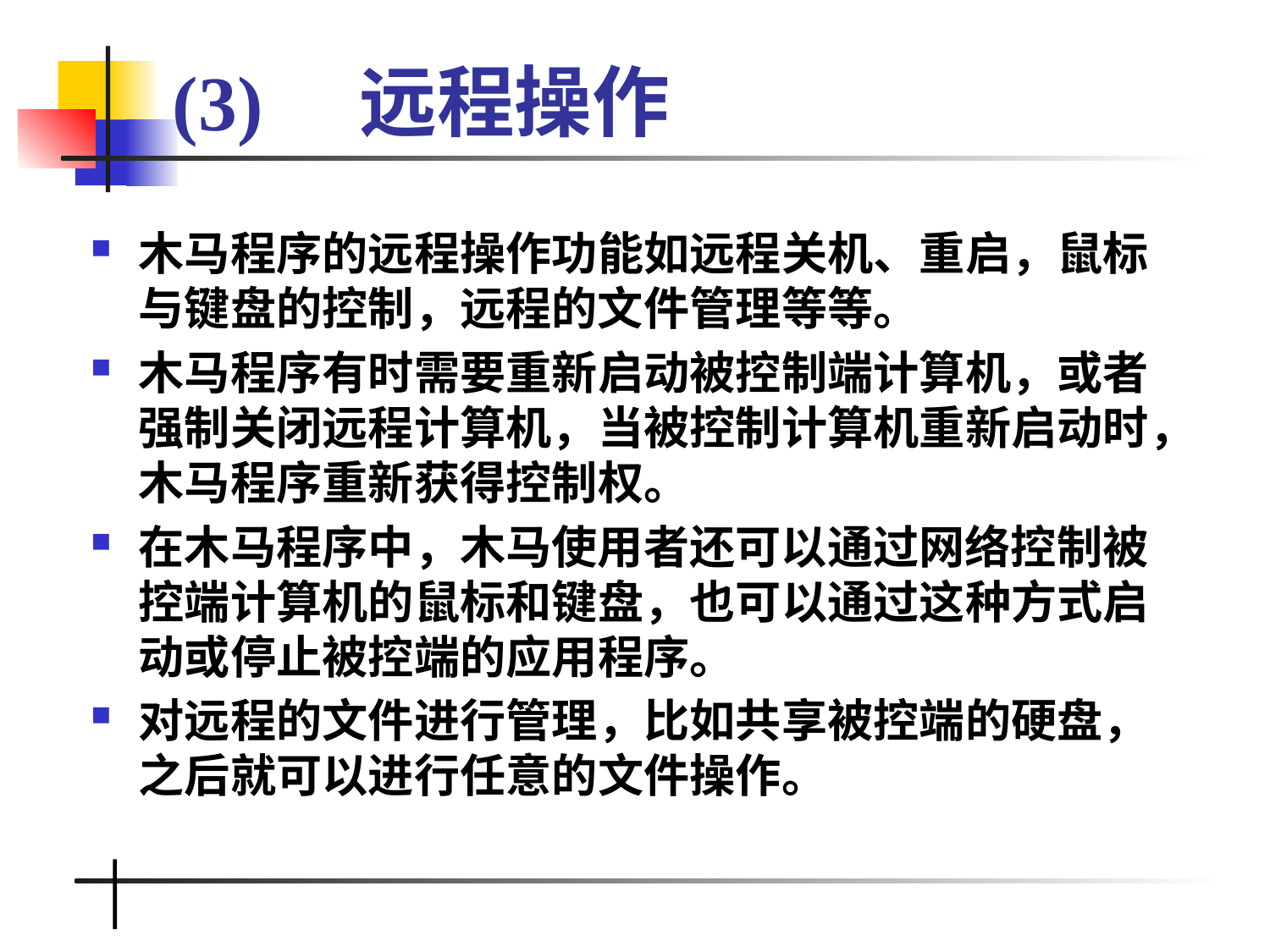

# (3)　远程操作
木马程序的远程操作功能如远程关机、重启，鼠标与键盘的控制，远程的文件管理等等。
木马程序有时需要重新启动被控制端计算机，或者强制关闭远程计算机，当被控制计算机重新启动时，木马程序重新获得控制权。
在木马程序中，木马使用者还可以通过网络控制被控端计算机的鼠标和键盘，也可以通过这种方式启动或停止被控端的应用程序。
对远程的文件进行管理，比如共享被控端的硬盘，之后就可以进行任意的文件操作。